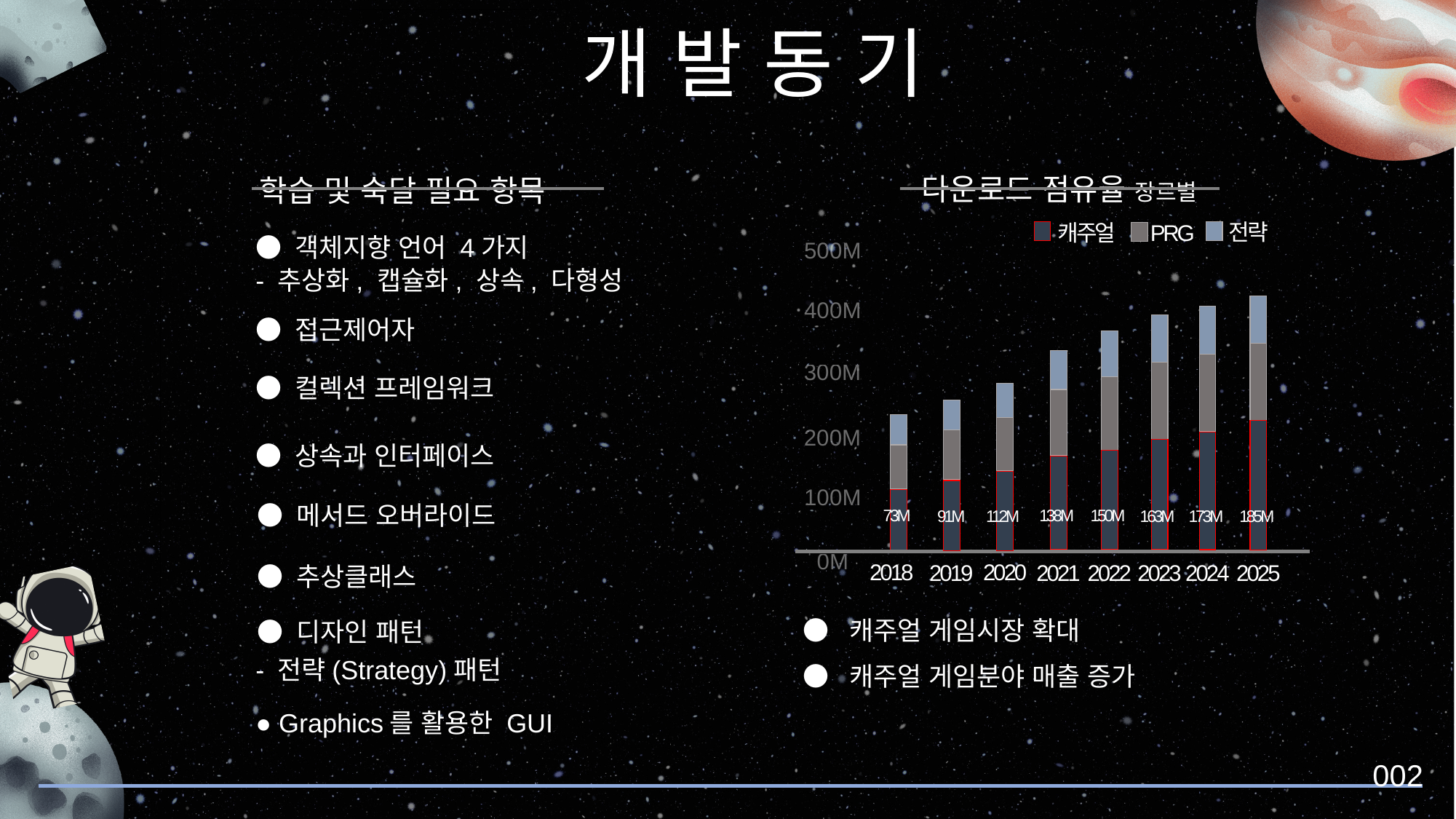

개 발 동 기

다운로드 점유율 장르별
학습 및 숙달 필요 항목
500M
전략
캐주얼

PRG
400M

● 객체지향 언어 4가지
- 추상화, 캡슐화, 상속, 다형성
300M

● 접근제어자

200M

● 컬렉션 프레임워크

100M

● 상속과 인터페이스

0M

● 메서드 오버라이드
73M
138M
150M
163M
173M
185M
91M
112M
2020
2018
2021
2022
● 추상클래스
2019
2023
2024
2025

●  캐주얼 게임시장 확대
● 디자인 패턴
- 전략(Strategy)패턴
●  캐주얼 게임분야 매출 증가

002
● Graphics를 활용한 GUI